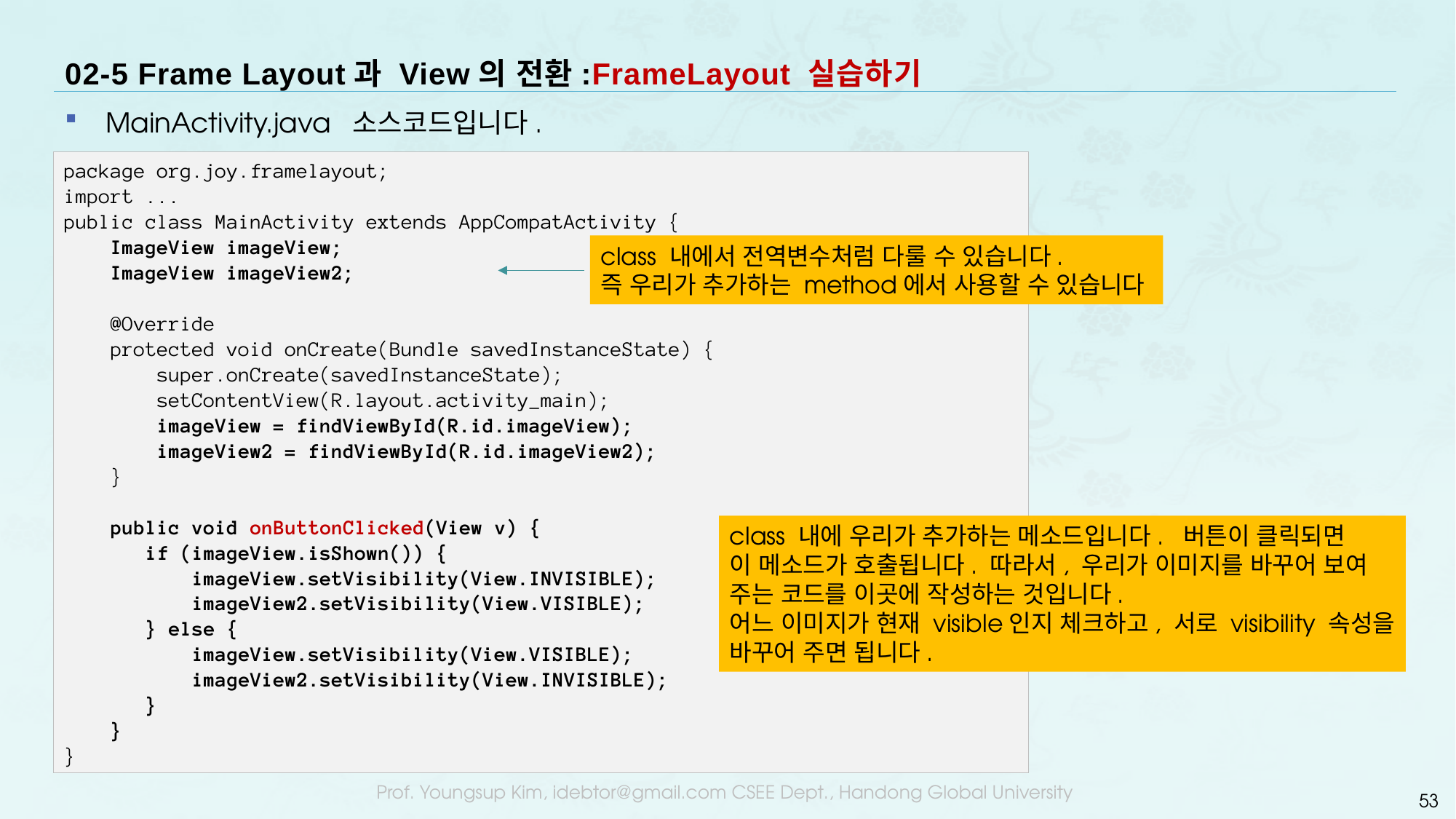

# 02-5 Frame Layout과 View의 전환:FrameLayout 실습하기
MainActivity.java  소스코드입니다.
package org.joy.framelayout;
import ...
public class MainActivity extends AppCompatActivity {
    ImageView imageView;
    ImageView imageView2;

    @Override
    protected void onCreate(Bundle savedInstanceState) {
        super.onCreate(savedInstanceState);
        setContentView(R.layout.activity_main);
        imageView = findViewById(R.id.imageView);
        imageView2 = findViewById(R.id.imageView2);
    }

    public void onButtonClicked(View v) {
       if (imageView.isShown()) {
           imageView.setVisibility(View.INVISIBLE);
           imageView2.setVisibility(View.VISIBLE);
       } else {
           imageView.setVisibility(View.VISIBLE);
           imageView2.setVisibility(View.INVISIBLE);
       }
    }
}
class 내에서 전역변수처럼 다룰 수 있습니다.
즉 우리가 추가하는 method에서 사용할 수 있습니다
class 내에 우리가 추가하는 메소드입니다.  버튼이 클릭되면
이 메소드가 호출됩니다. 따라서, 우리가 이미지를 바꾸어 보여
주는 코드를 이곳에 작성하는 것입니다.
어느 이미지가 현재 visible인지 체크하고, 서로 visibility 속성을
바꾸어 주면 됩니다.
53